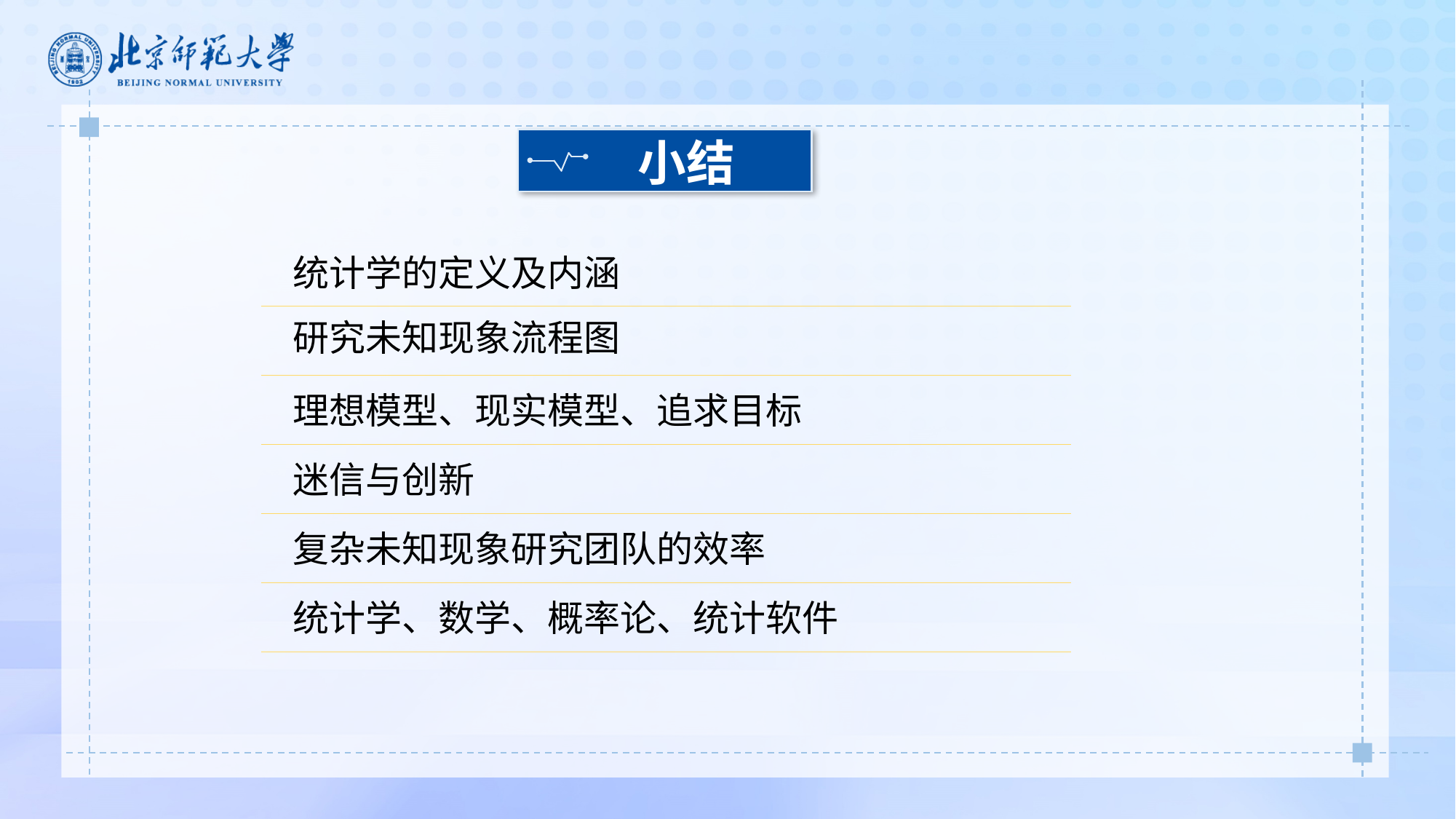

小结
统计学的定义及内涵
研究未知现象流程图
理想模型、现实模型、追求目标
迷信与创新
复杂未知现象研究团队的效率
统计学、数学、概率论、统计软件